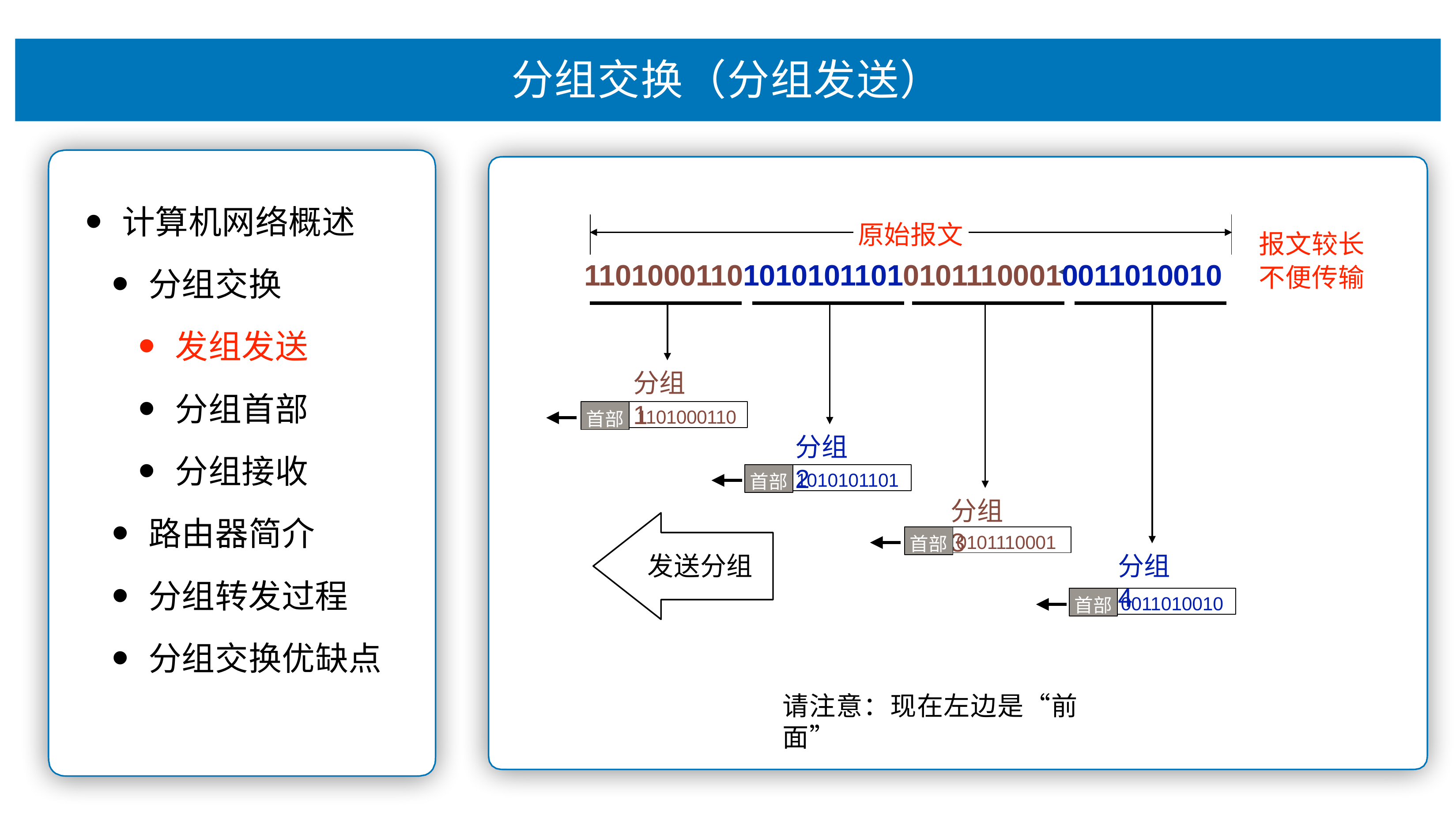

# 分组交换（分组发送）

计算机⽹络概述
分组交换
发组发送
分组⾸部
分组接收
路由器简介
分组转发过程
分组交换优缺点

原始报⽂
报⽂较⻓ 不便传输

1101000110101010110101011100010011010010

分组1
⾸部
1101000110

分组2
⾸部
1010101101

分组3

⾸部
0101110001

发送分组
分组4
⾸部
0011010010

请注意：现在左边是“前⾯”